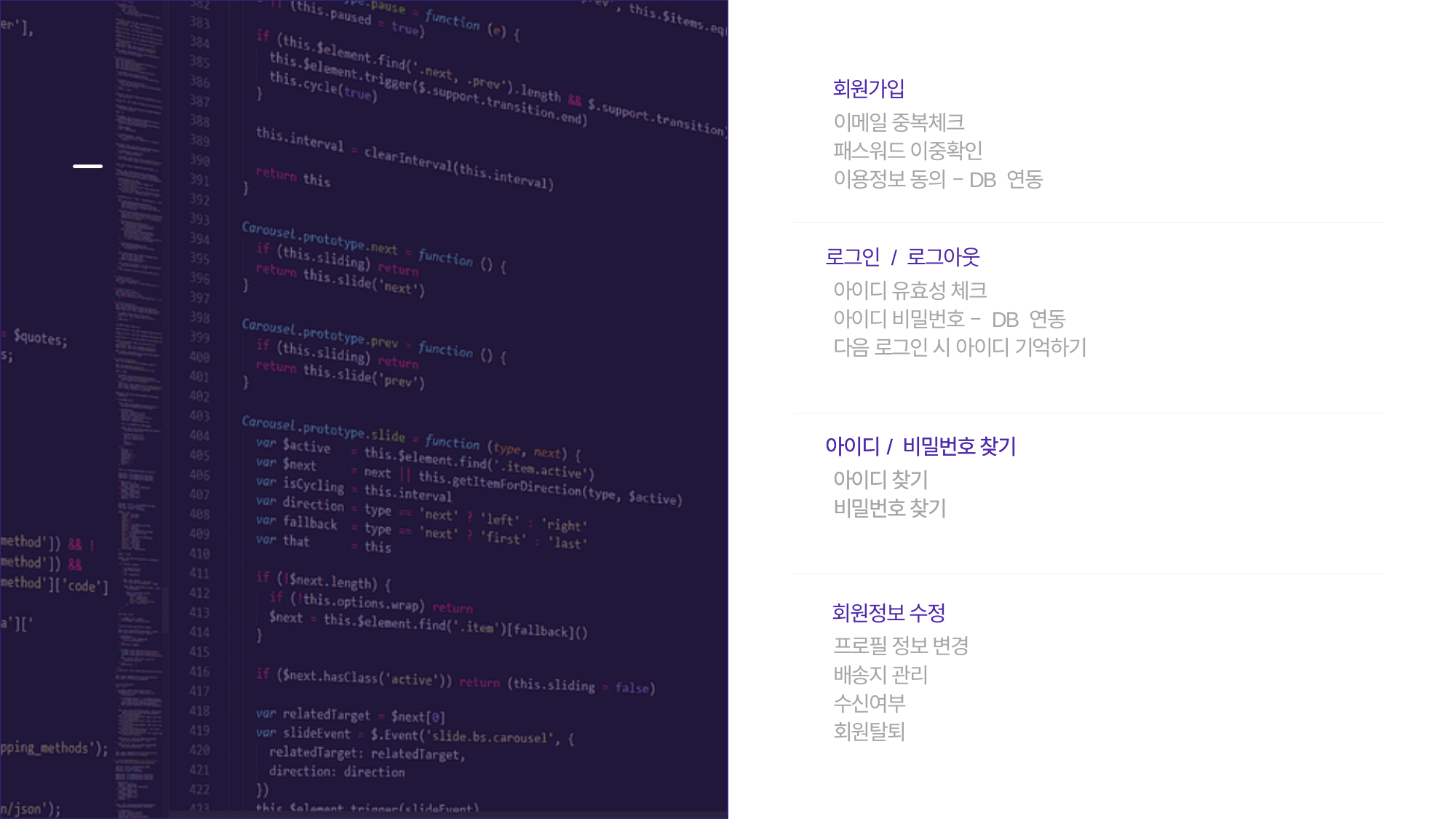

회원가입
이메일 중복체크
패스워드 이중확인
이용정보 동의 –DB 연동
회원관리
로그인 / 로그아웃
아이디 유효성 체크
아이디 비밀번호 – DB 연동
다음 로그인 시 아이디 기억하기
아이디/ 비밀번호 찾기
아이디 찾기
비밀번호 찾기
아이디/ 비밀번호 찾기
아이디 찾기
비밀번호 찾기
회원정보 수정
프로필 정보 변경
배송지 관리
수신여부
회원탈퇴